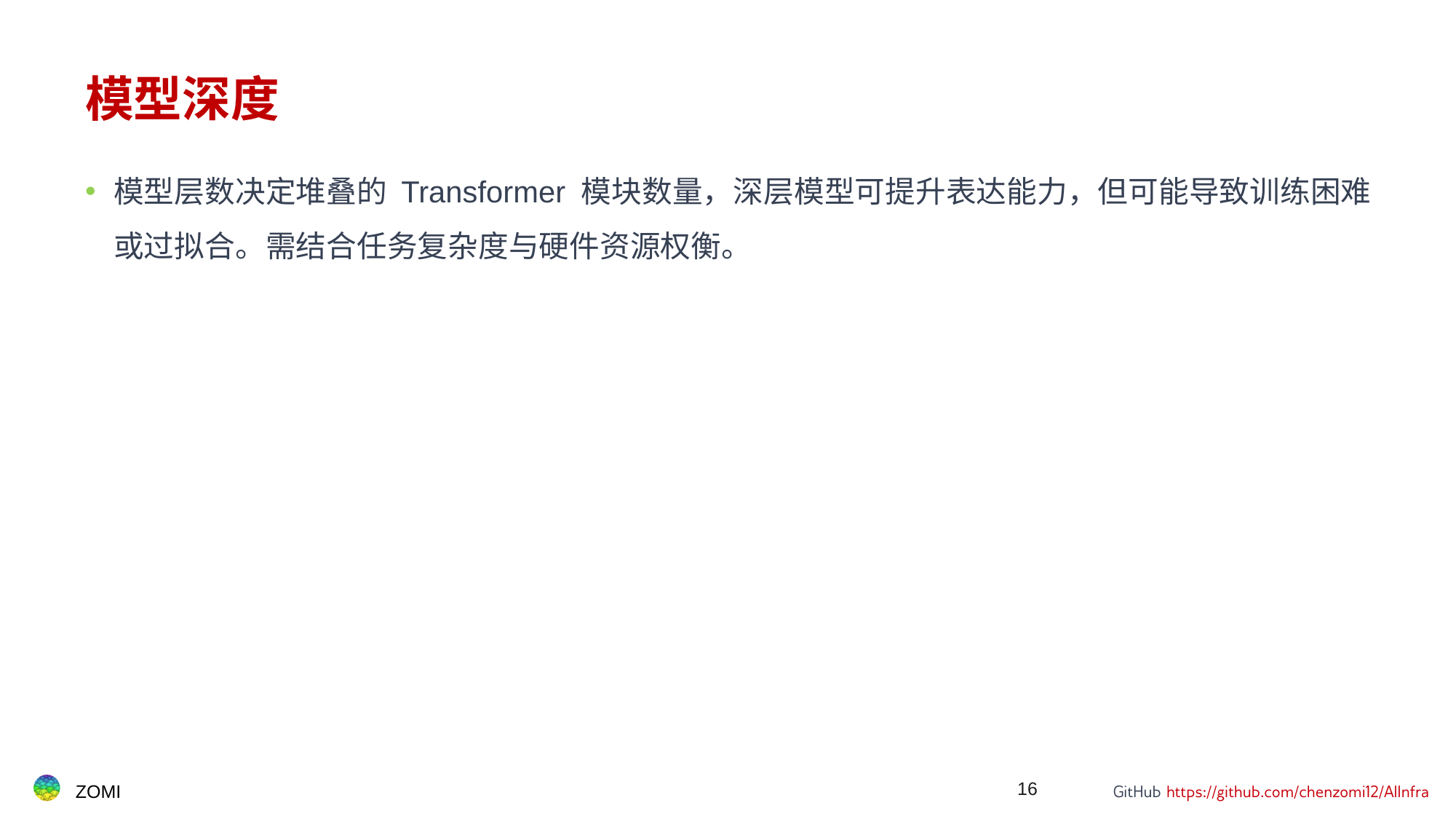

# 模型深度
模型层数决定堆叠的 Transformer 模块数量，深层模型可提升表达能力，但可能导致训练困难或过拟合。需结合任务复杂度与硬件资源权衡。